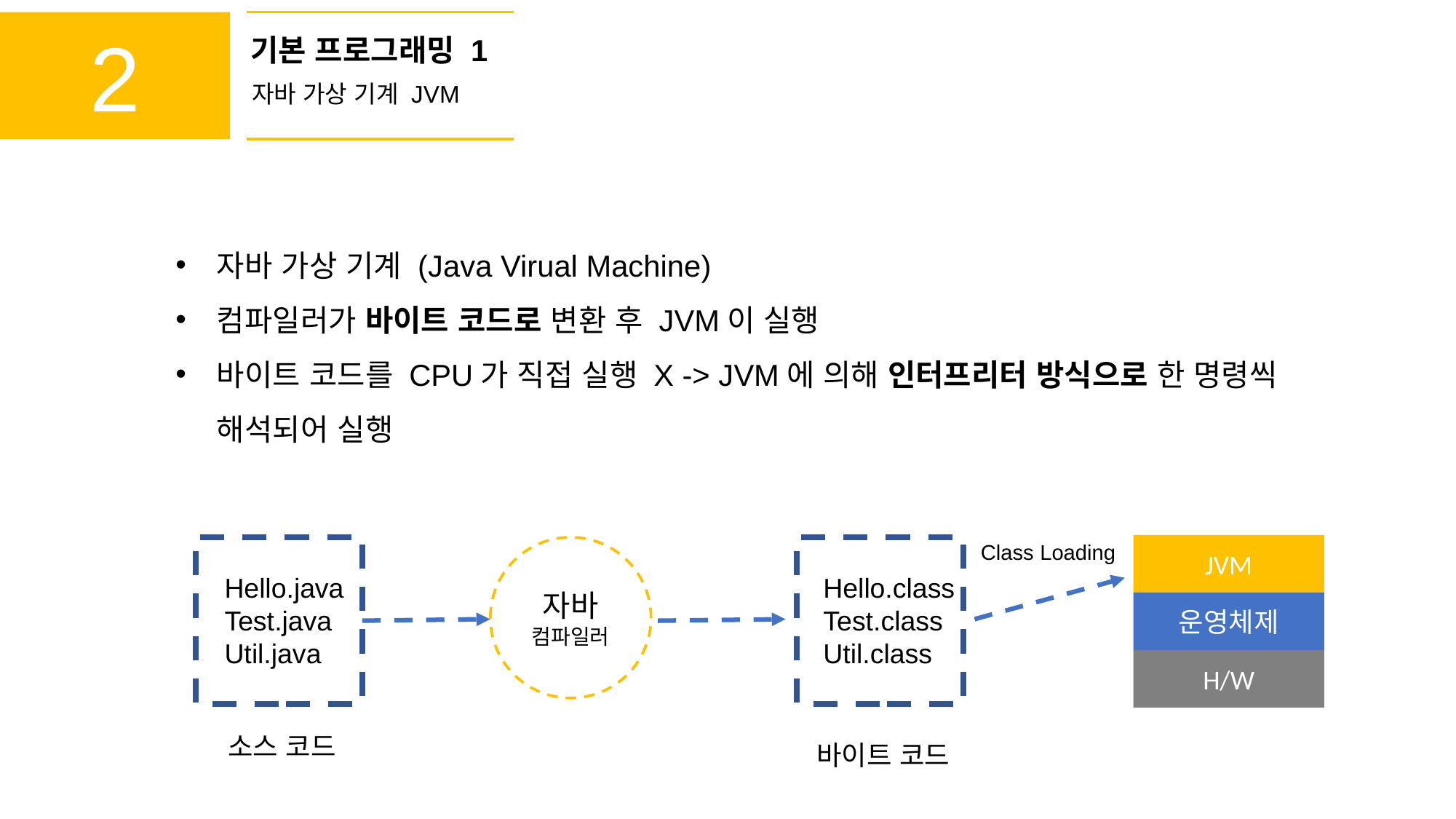

2
기본 프로그래밍 1
자바 가상 기계 JVM
자바 가상 기계 (Java Virual Machine)
컴파일러가 바이트 코드로 변환 후 JVM이 실행
바이트 코드를 CPU가 직접 실행 X -> JVM에 의해 인터프리터 방식으로 한 명령씩 해석되어 실행
Class Loading
JVM

자바
컴파일러
Hello.java
Test.java
Util.java
Hello.class
Test.class
Util.class
운영체제
H/W
소스 코드
바이트 코드